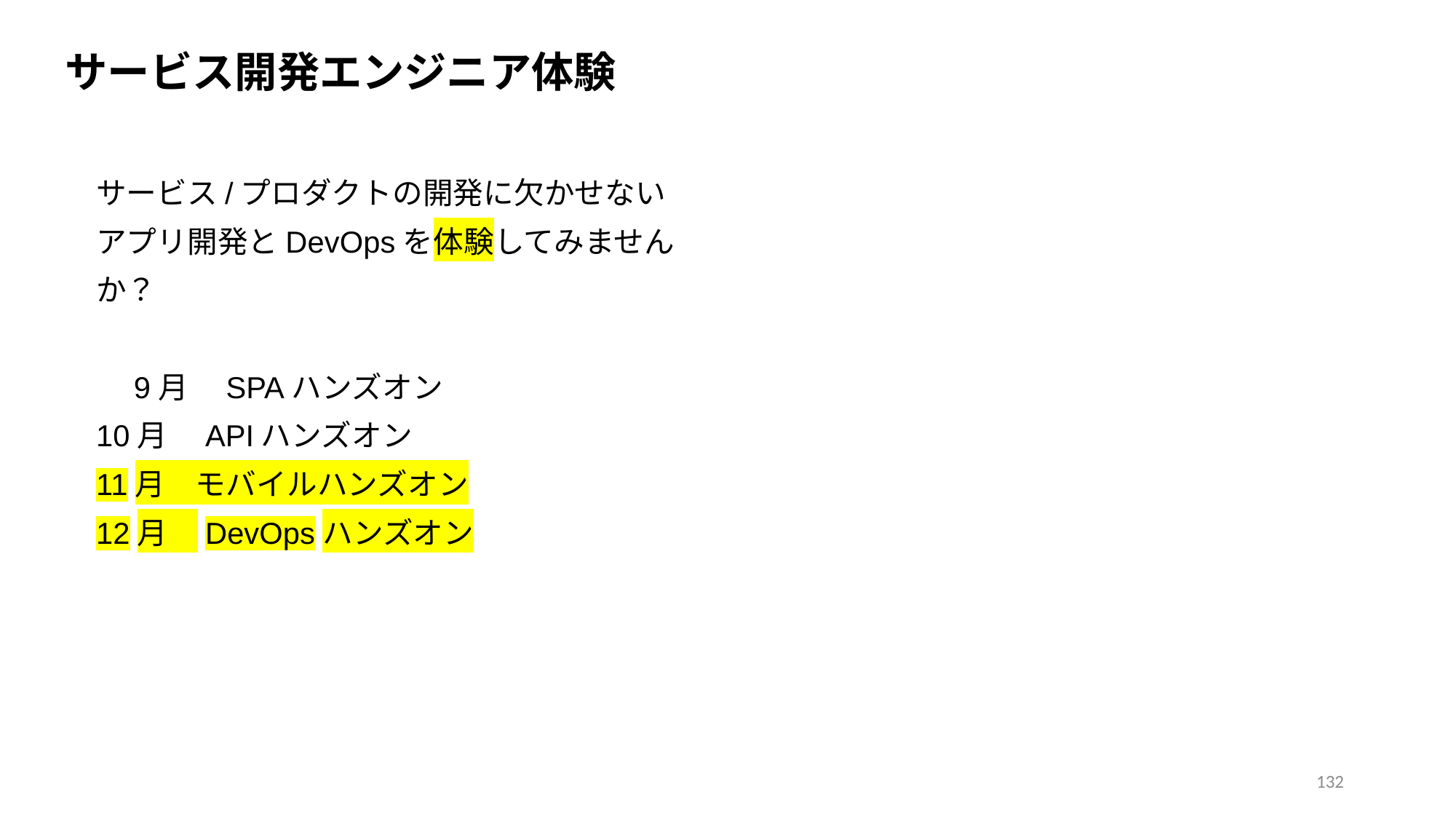

サービス開発エンジニア体験
サービス/プロダクトの開発に欠かせない
アプリ開発とDevOpsを体験してみませんか？

　9月　SPAハンズオン
10月　APIハンズオン
11月　モバイルハンズオン
12月　DevOpsハンズオン
132